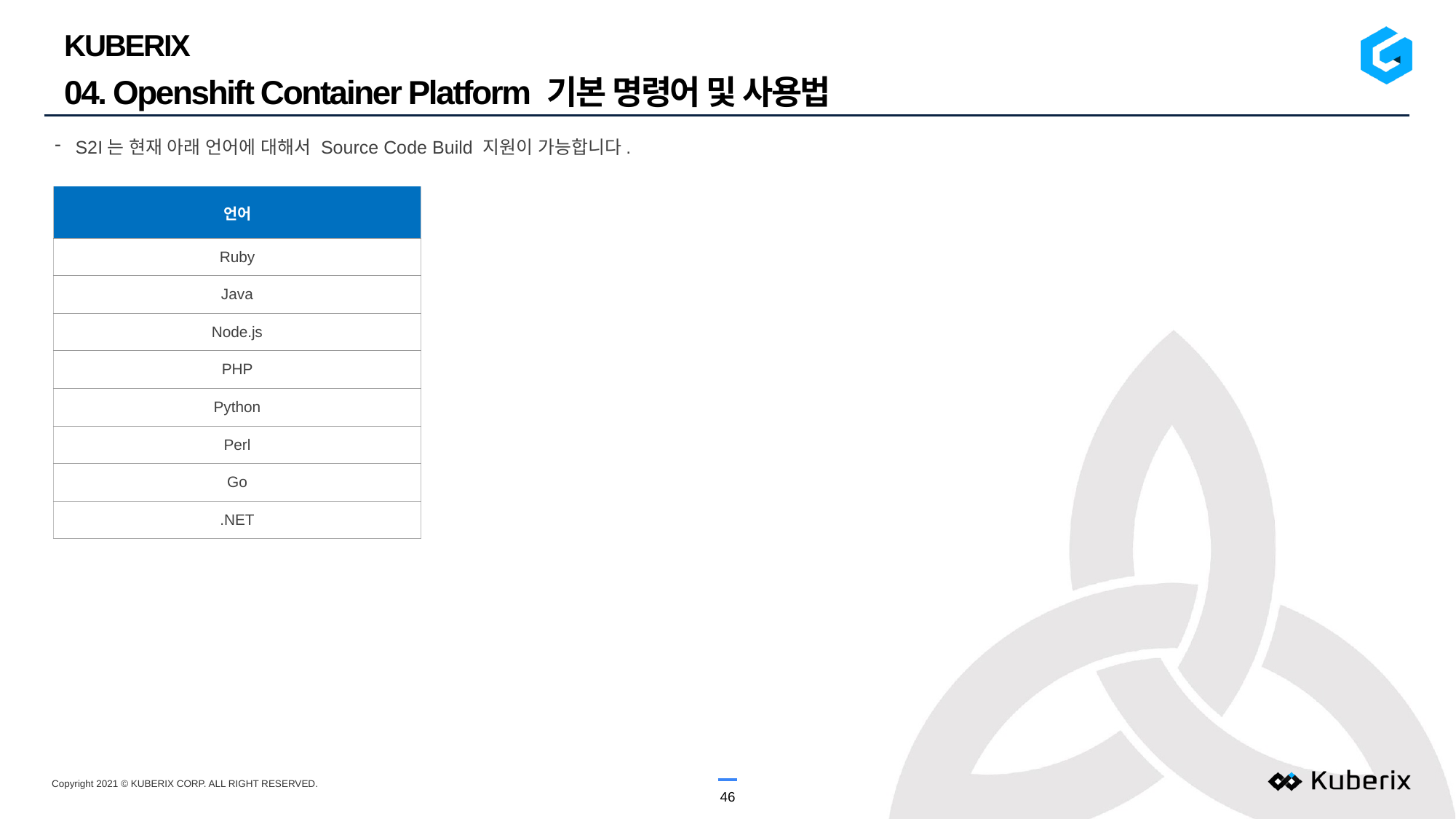

KUBERIX
04. Openshift Container Platform 기본 명령어 및 사용법
S2I는 현재 아래 언어에 대해서 Source Code Build 지원이 가능합니다.
| 언어 |
| --- |
| Ruby |
| Java |
| Node.js |
| PHP |
| Python |
| Perl |
| Go |
| .NET |